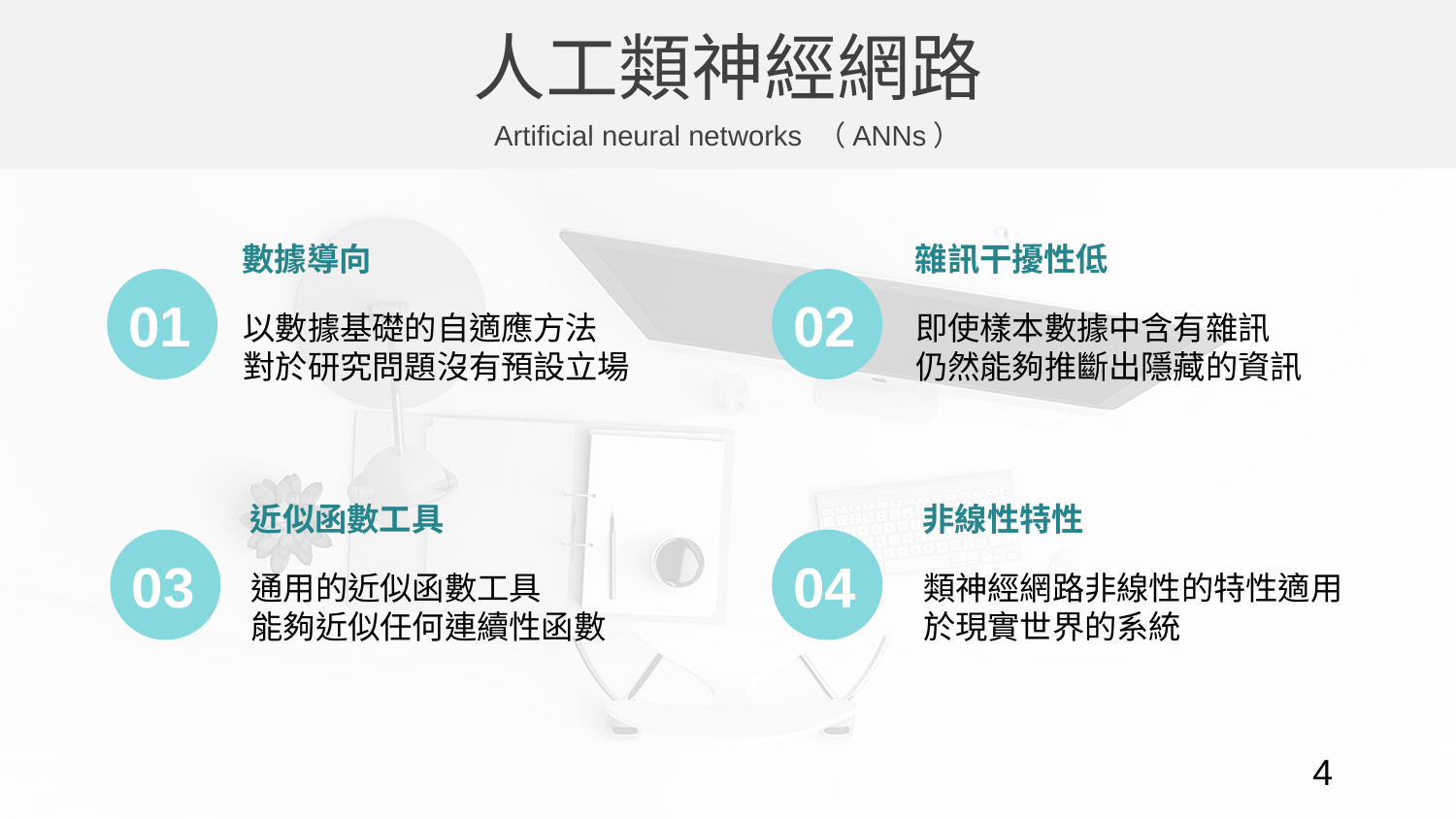

人工類神經網路
Artificial neural networks （ANNs）
雜訊干擾性低
即使樣本數據中含有雜訊
仍然能夠推斷出隱藏的資訊
數據導向
以數據基礎的自適應方法
對於研究問題沒有預設立場

01
02
非線性特性
類神經網路非線性的特性適用於現實世界的系統
近似函數工具
通用的近似函數工具
能夠近似任何連續性函數

03
04